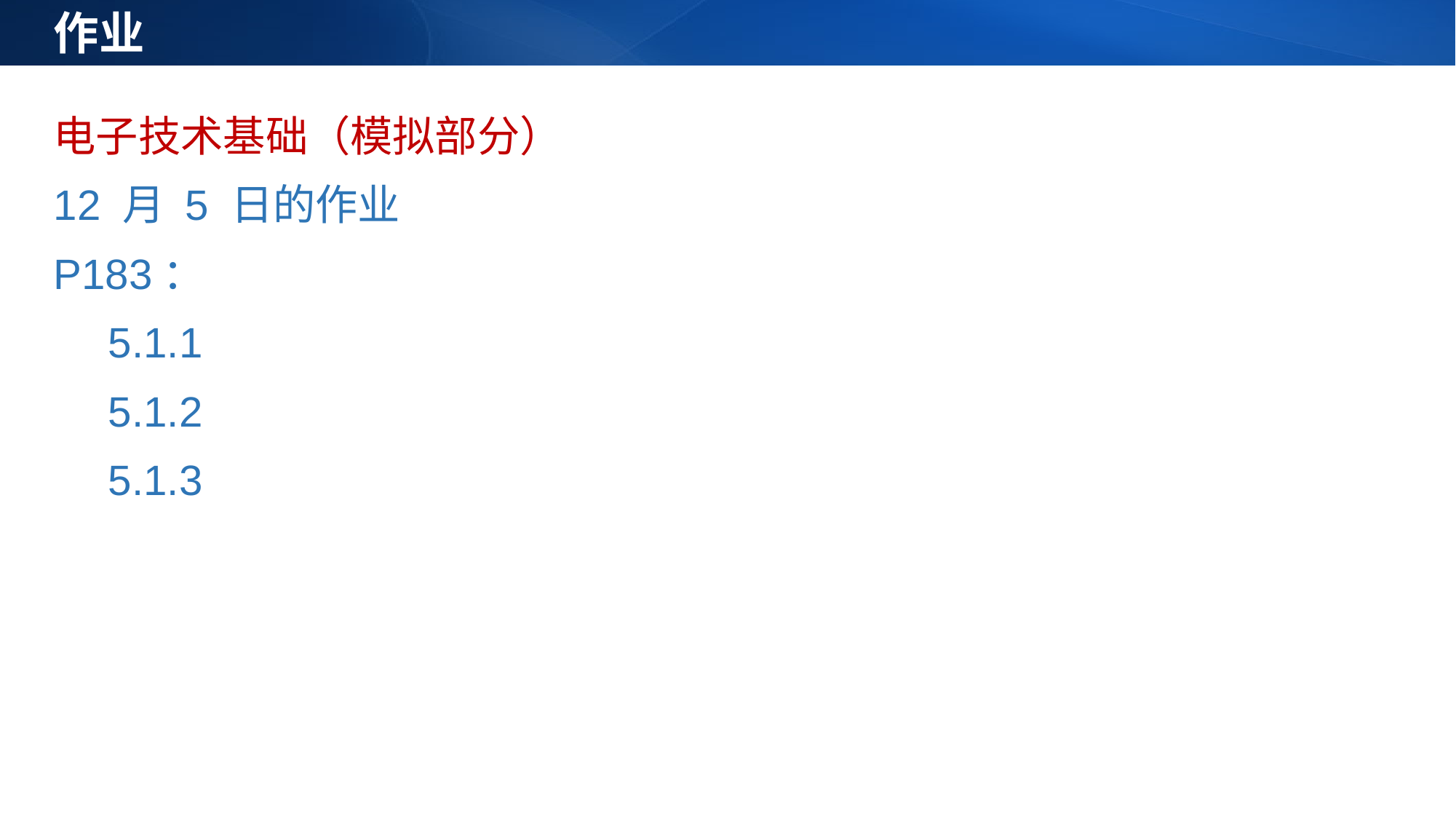

作业
电子技术基础（模拟部分）
12 月 5 日的作业
P183：
5.1.1
5.1.2
5.1.3